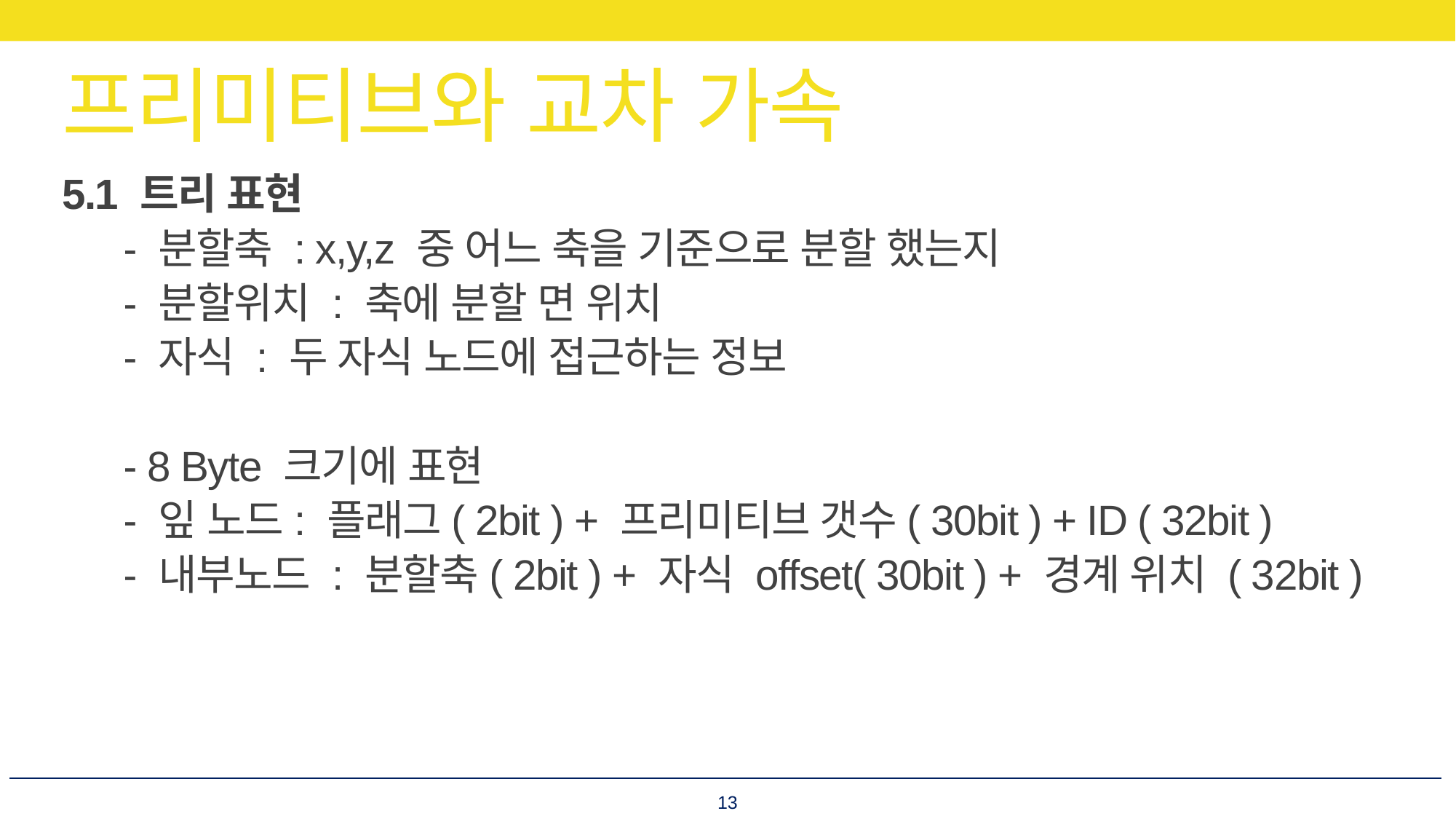

# 프리미티브와 교차 가속
5.1 트리 표현
	- 분할축 : x,y,z 중 어느 축을 기준으로 분할 했는지
 	- 분할위치 : 축에 분할 면 위치
	- 자식 : 두 자식 노드에 접근하는 정보

	- 8 Byte 크기에 표현
	- 잎 노드: 플래그( 2bit ) + 프리미티브 갯수( 30bit ) + ID ( 32bit )
	- 내부노드 : 분할축( 2bit ) + 자식 offset( 30bit ) + 경계 위치 ( 32bit )

13